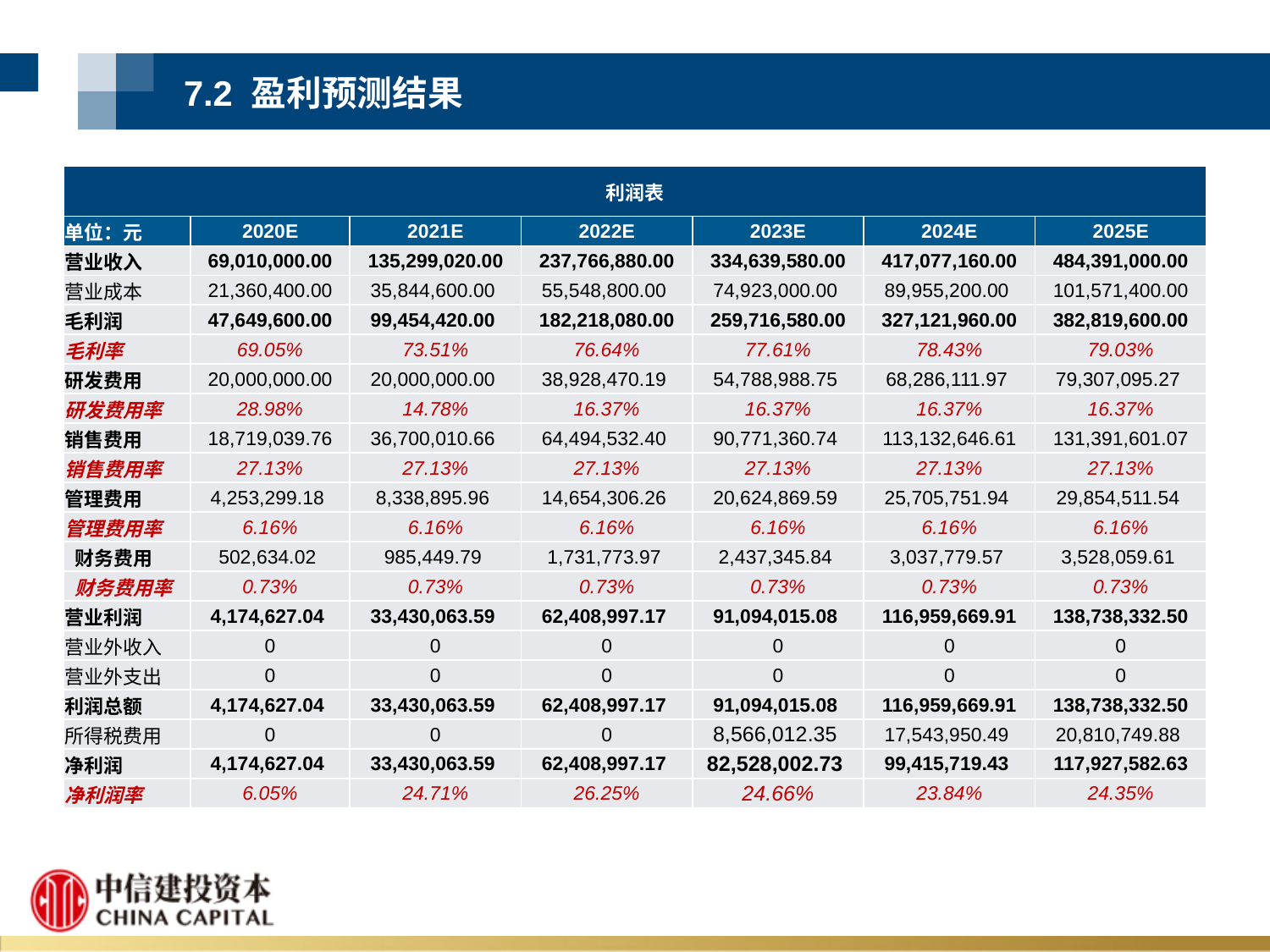

7.2 盈利预测结果
| 利润表 |  |  |  |  |  |  |
| --- | --- | --- | --- | --- | --- | --- |
| 单位：元 | 2020E | 2021E | 2022E | 2023E | 2024E | 2025E |
| 营业收入 | 69,010,000.00 | 135,299,020.00 | 237,766,880.00 | 334,639,580.00 | 417,077,160.00 | 484,391,000.00 |
| 营业成本 | 21,360,400.00 | 35,844,600.00 | 55,548,800.00 | 74,923,000.00 | 89,955,200.00 | 101,571,400.00 |
| 毛利润 | 47,649,600.00 | 99,454,420.00 | 182,218,080.00 | 259,716,580.00 | 327,121,960.00 | 382,819,600.00 |
| 毛利率 | 69.05% | 73.51% | 76.64% | 77.61% | 78.43% | 79.03% |
| 研发费用 | 20,000,000.00 | 20,000,000.00 | 38,928,470.19 | 54,788,988.75 | 68,286,111.97 | 79,307,095.27 |
| 研发费用率 | 28.98% | 14.78% | 16.37% | 16.37% | 16.37% | 16.37% |
| 销售费用 | 18,719,039.76 | 36,700,010.66 | 64,494,532.40 | 90,771,360.74 | 113,132,646.61 | 131,391,601.07 |
| 销售费用率 | 27.13% | 27.13% | 27.13% | 27.13% | 27.13% | 27.13% |
| 管理费用 | 4,253,299.18 | 8,338,895.96 | 14,654,306.26 | 20,624,869.59 | 25,705,751.94 | 29,854,511.54 |
| 管理费用率 | 6.16% | 6.16% | 6.16% | 6.16% | 6.16% | 6.16% |
| 财务费用 | 502,634.02 | 985,449.79 | 1,731,773.97 | 2,437,345.84 | 3,037,779.57 | 3,528,059.61 |
| 财务费用率 | 0.73% | 0.73% | 0.73% | 0.73% | 0.73% | 0.73% |
| 营业利润 | 4,174,627.04 | 33,430,063.59 | 62,408,997.17 | 91,094,015.08 | 116,959,669.91 | 138,738,332.50 |
| 营业外收入 | 0 | 0 | 0 | 0 | 0 | 0 |
| 营业外支出 | 0 | 0 | 0 | 0 | 0 | 0 |
| 利润总额 | 4,174,627.04 | 33,430,063.59 | 62,408,997.17 | 91,094,015.08 | 116,959,669.91 | 138,738,332.50 |
| 所得税费用 | 0 | 0 | 0 | 8,566,012.35 | 17,543,950.49 | 20,810,749.88 |
| 净利润 | 4,174,627.04 | 33,430,063.59 | 62,408,997.17 | 82,528,002.73 | 99,415,719.43 | 117,927,582.63 |
| 净利润率 | 6.05% | 24.71% | 26.25% | 24.66% | 23.84% | 24.35% |